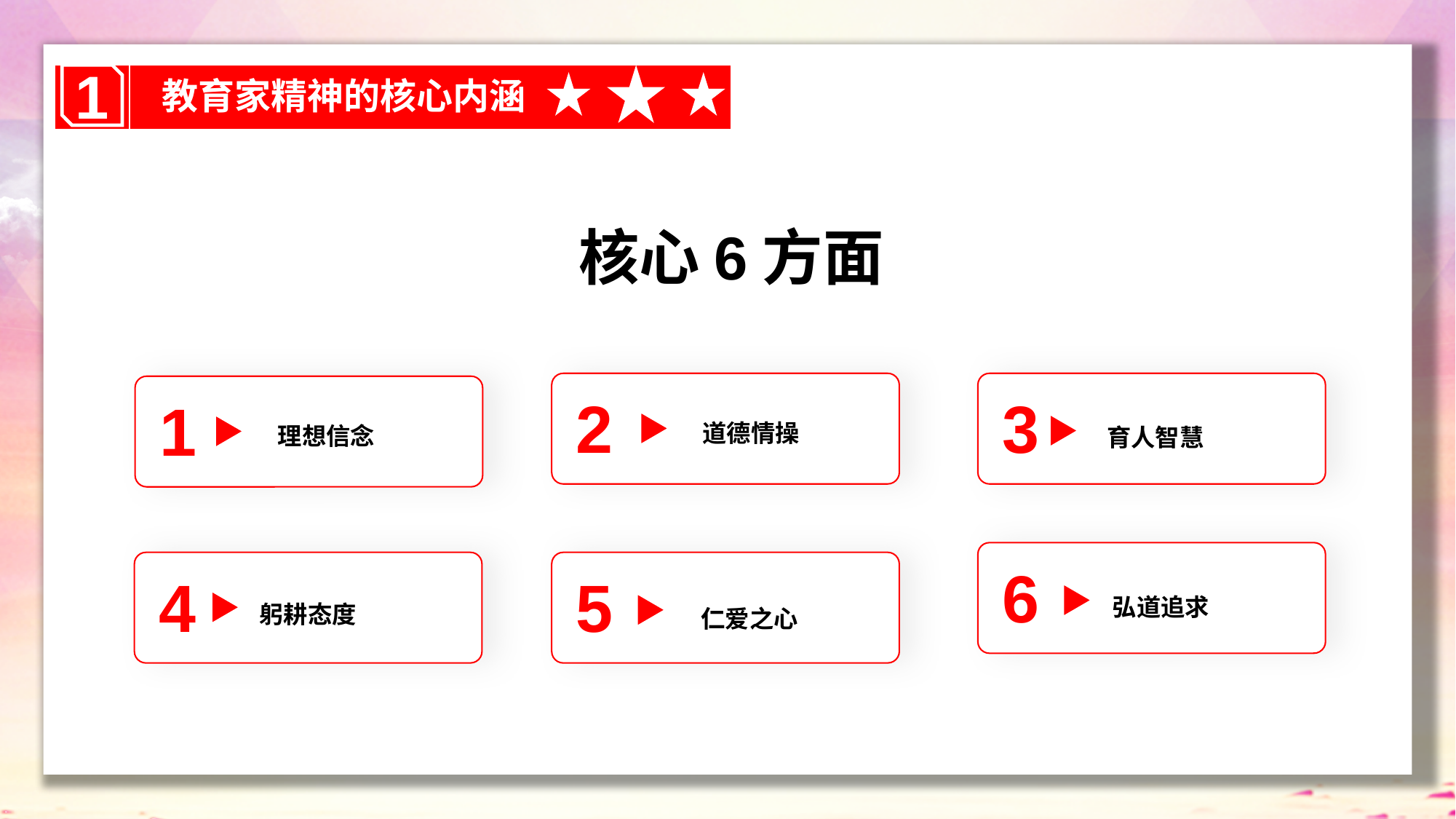

1
教育家精神的核心内涵
核心6方面

2
道德情操

3
育人智慧

1
理想信念

4
躬耕态度

5
仁爱之心

6
弘道追求